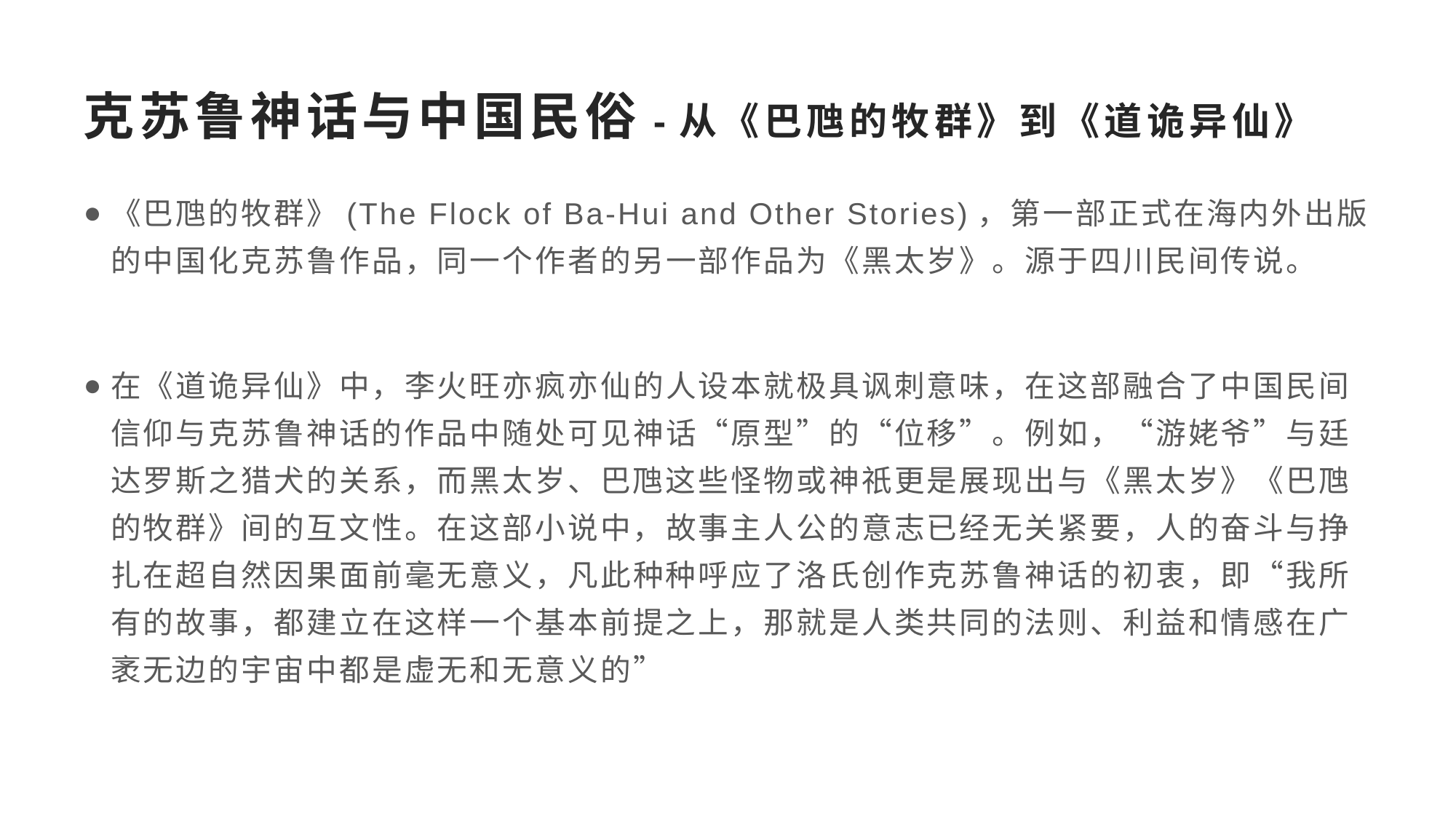

# 克苏鲁神话与中国民俗-从《巴虺的牧群》到《道诡异仙》
《巴虺的牧群》(The Flock of Ba-Hui and Other Stories)，第一部正式在海内外出版的中国化克苏鲁作品，同一个作者的另一部作品为《黑太岁》。源于四川民间传说。

在《道诡异仙》中，李火旺亦疯亦仙的人设本就极具讽刺意味，在这部融合了中国民间信仰与克苏鲁神话的作品中随处可见神话“原型”的“位移”。例如，“游姥爷”与廷达罗斯之猎犬的关系，而黑太岁、巴虺这些怪物或神祇更是展现出与《黑太岁》《巴虺的牧群》间的互文性。在这部小说中，故事主人公的意志已经无关紧要，人的奋斗与挣扎在超自然因果面前毫无意义，凡此种种呼应了洛氏创作克苏鲁神话的初衷，即“我所有的故事，都建立在这样一个基本前提之上，那就是人类共同的法则、利益和情感在广袤无边的宇宙中都是虚无和无意义的”